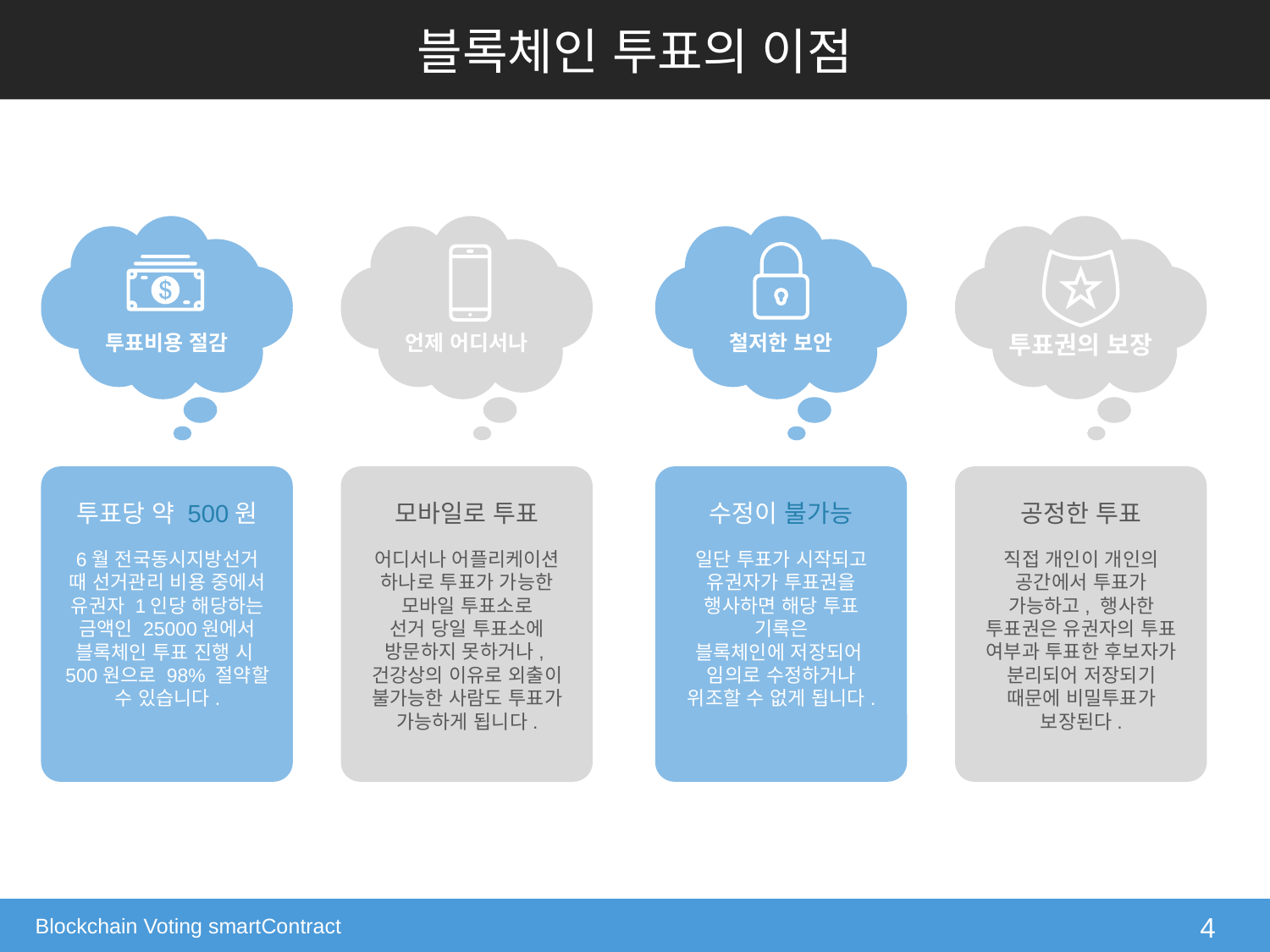

블록체인 투표의 이점

철저한 보안

수정이 불가능
일단 투표가 시작되고 유권자가 투표권을 행사하면 해당 투표 기록은
블록체인에 저장되어
임의로 수정하거나 위조할 수 없게 됩니다.

투표권의 보장

공정한 투표
직접 개인이 개인의 공간에서 투표가 가능하고, 행사한 투표권은 유권자의 투표 여부과 투표한 후보자가 분리되어 저장되기 때문에 비밀투표가 보장된다.

투표비용 절감

투표당 약 500원
6월 전국동시지방선거 때 선거관리 비용 중에서
유권자 1인당 해당하는
금액인 25000원에서
블록체인 투표 진행 시  500원으로 98% 절약할 수 있습니다.

언제 어디서나

모바일로 투표
어디서나 어플리케이션
하나로 투표가 가능한
모바일 투표소로
선거 당일 투표소에 방문하지 못하거나,  건강상의 이유로 외출이 불가능한 사람도 투표가 가능하게 됩니다.